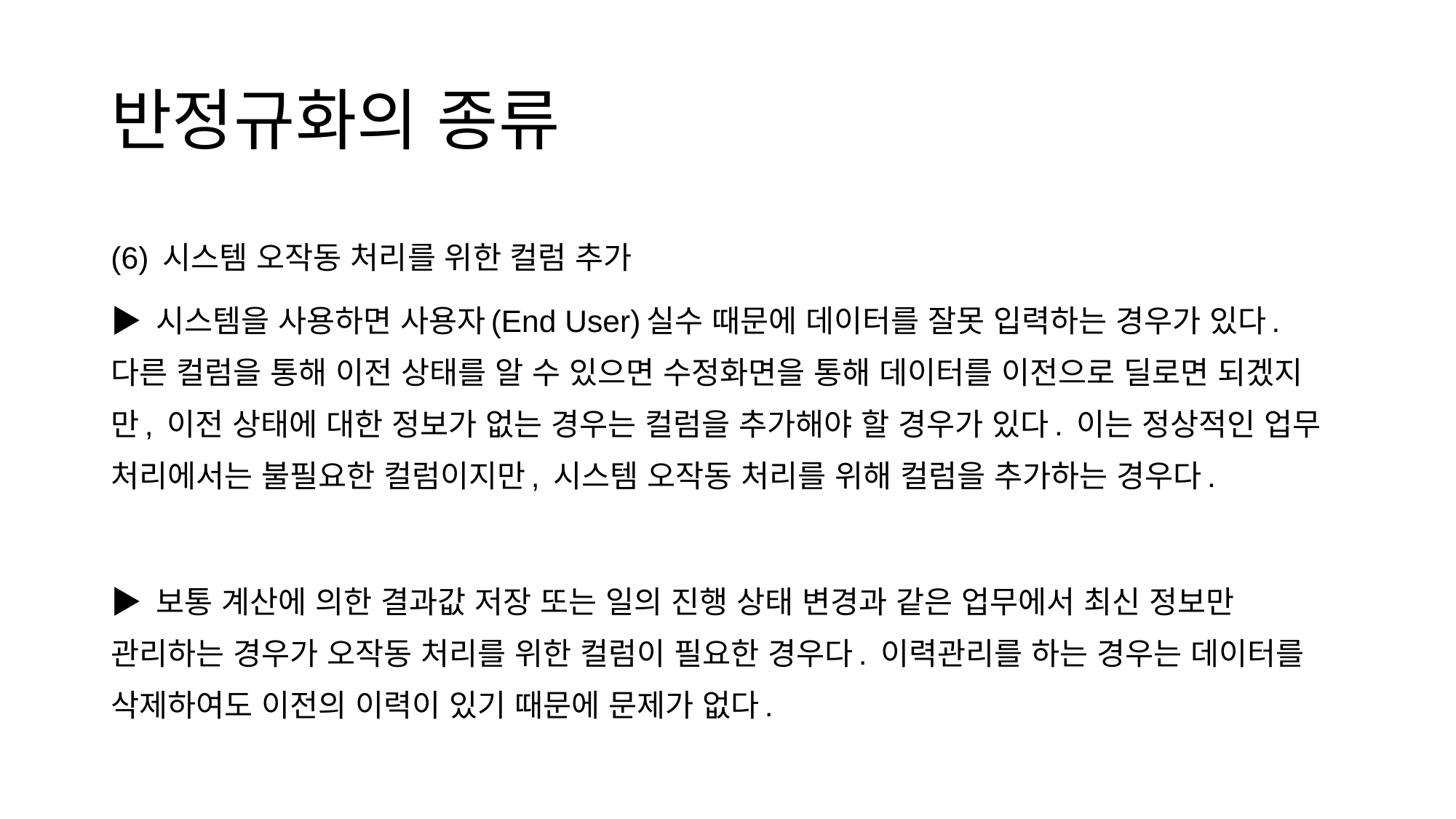

# 반정규화의 종류
(6) 시스템 오작동 처리를 위한 컬럼 추가
▶ 시스템을 사용하면 사용자(End User)실수 때문에 데이터를 잘못 입력하는 경우가 있다. 다른 컬럼을 통해 이전 상태를 알 수 있으면 수정화면을 통해 데이터를 이전으로 딜로면 되겠지만, 이전 상태에 대한 정보가 없는 경우는 컬럼을 추가해야 할 경우가 있다. 이는 정상적인 업무 처리에서는 불필요한 컬럼이지만, 시스템 오작동 처리를 위해 컬럼을 추가하는 경우다.

▶ 보통 계산에 의한 결과값 저장 또는 일의 진행 상태 변경과 같은 업무에서 최신 정보만 관리하는 경우가 오작동 처리를 위한 컬럼이 필요한 경우다. 이력관리를 하는 경우는 데이터를 삭제하여도 이전의 이력이 있기 때문에 문제가 없다.